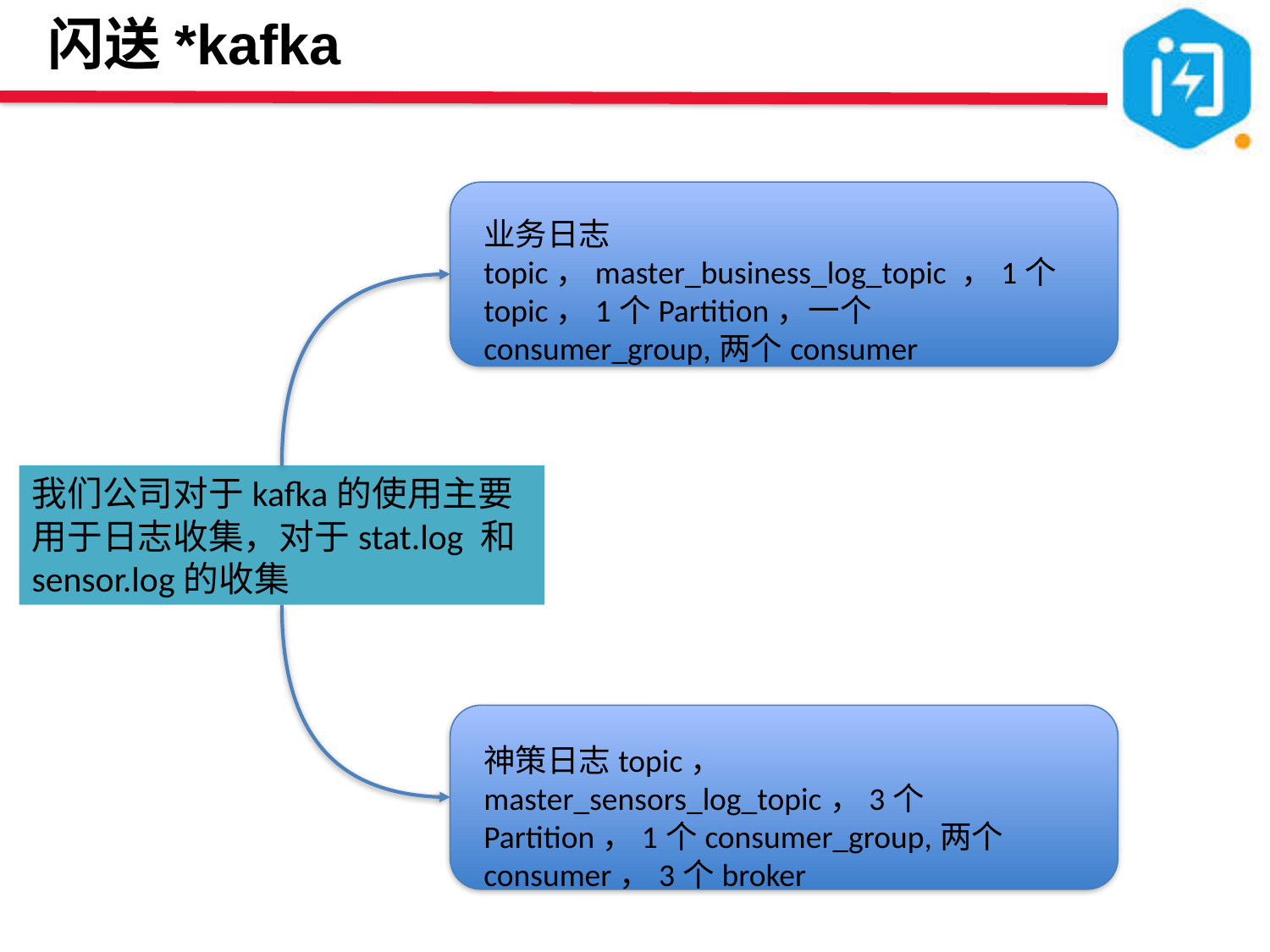

闪送*kafka

业务日志topic，master_business_log_topic ，1个topic，1个Partition，一个consumer_group,两个consumer
我们公司对于kafka的使用主要用于日志收集，对于stat.log 和sensor.log的收集

神策日志topic， master_sensors_log_topic，3个Partition，1个consumer_group,两个consumer，3个broker